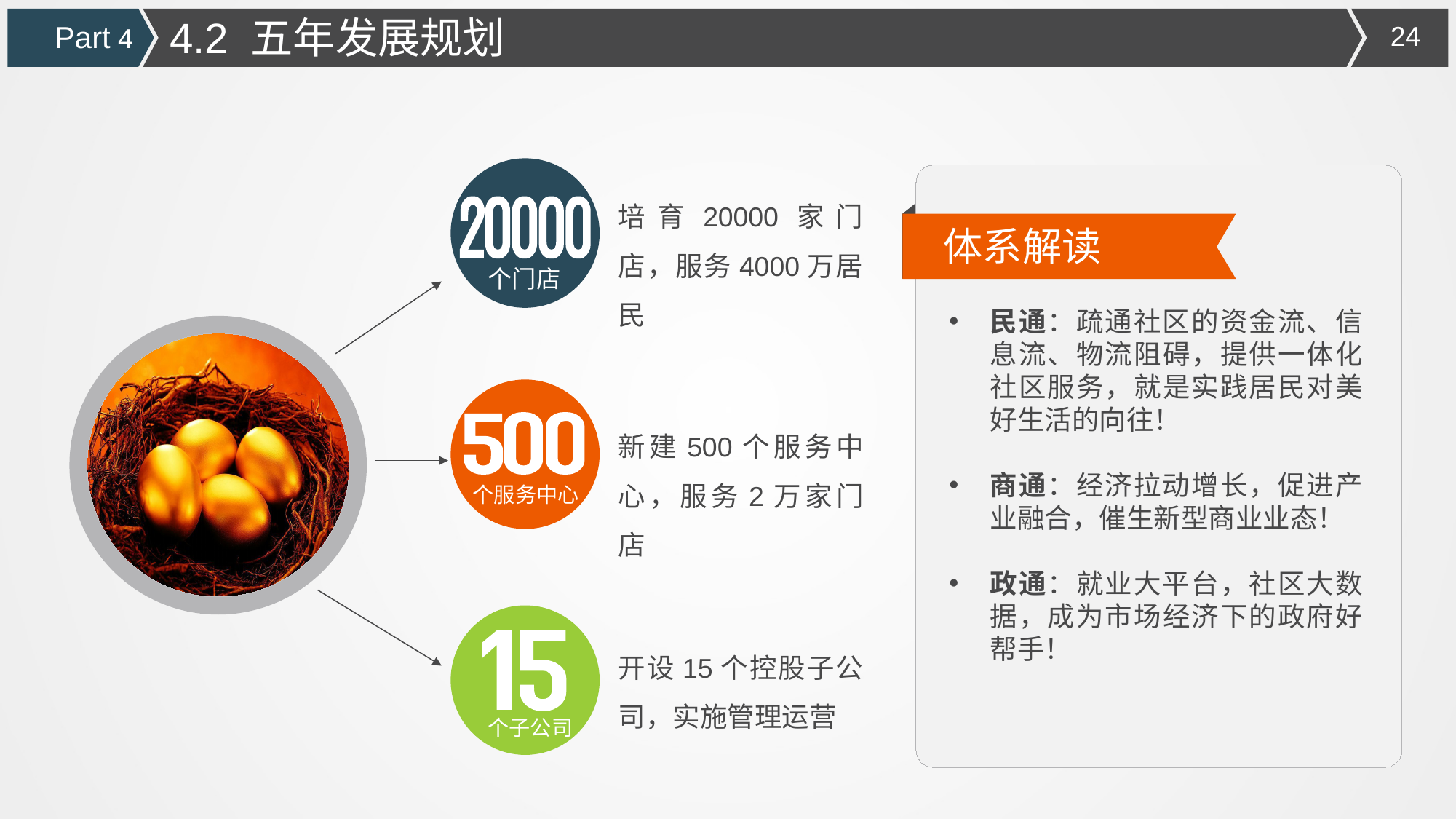

4.2 五年发展规划
Part 4

培育20000家门店，服务4000万居民

体系解读
个门店
民通：疏通社区的资金流、信息流、物流阻碍，提供一体化社区服务，就是实践居民对美好生活的向往！

商通：经济拉动增长，促进产业融合，催生新型商业业态！

政通：就业大平台，社区大数据，成为市场经济下的政府好帮手！

新建500个服务中心，服务2万家门店

个服务中心

开设15个控股子公司，实施管理运营

个子公司